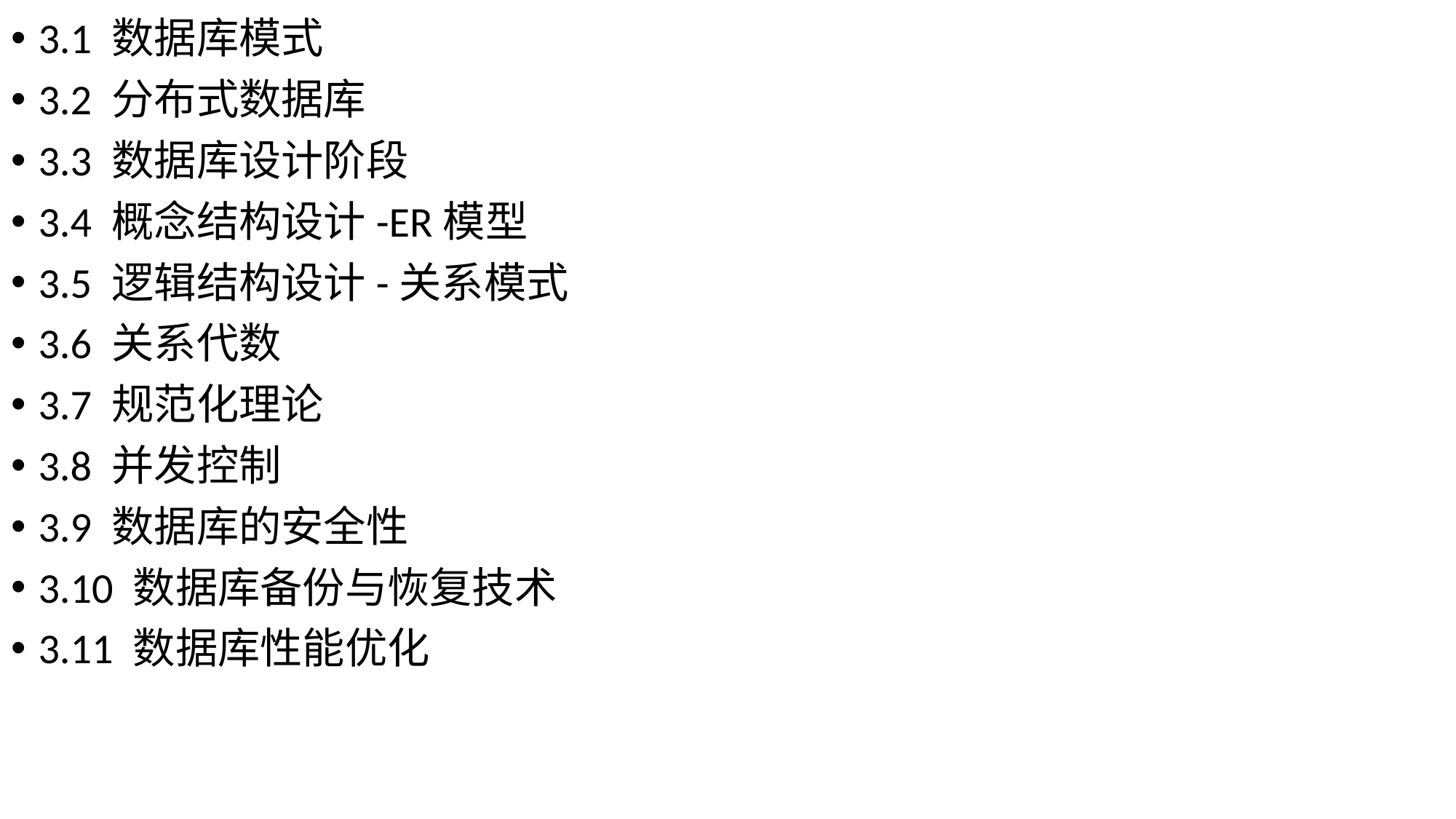

3.1 数据库模式
3.2 分布式数据库
3.3 数据库设计阶段
3.4 概念结构设计-ER模型
3.5 逻辑结构设计-关系模式
3.6 关系代数
3.7 规范化理论
3.8 并发控制
3.9 数据库的安全性
3.10 数据库备份与恢复技术
3.11 数据库性能优化